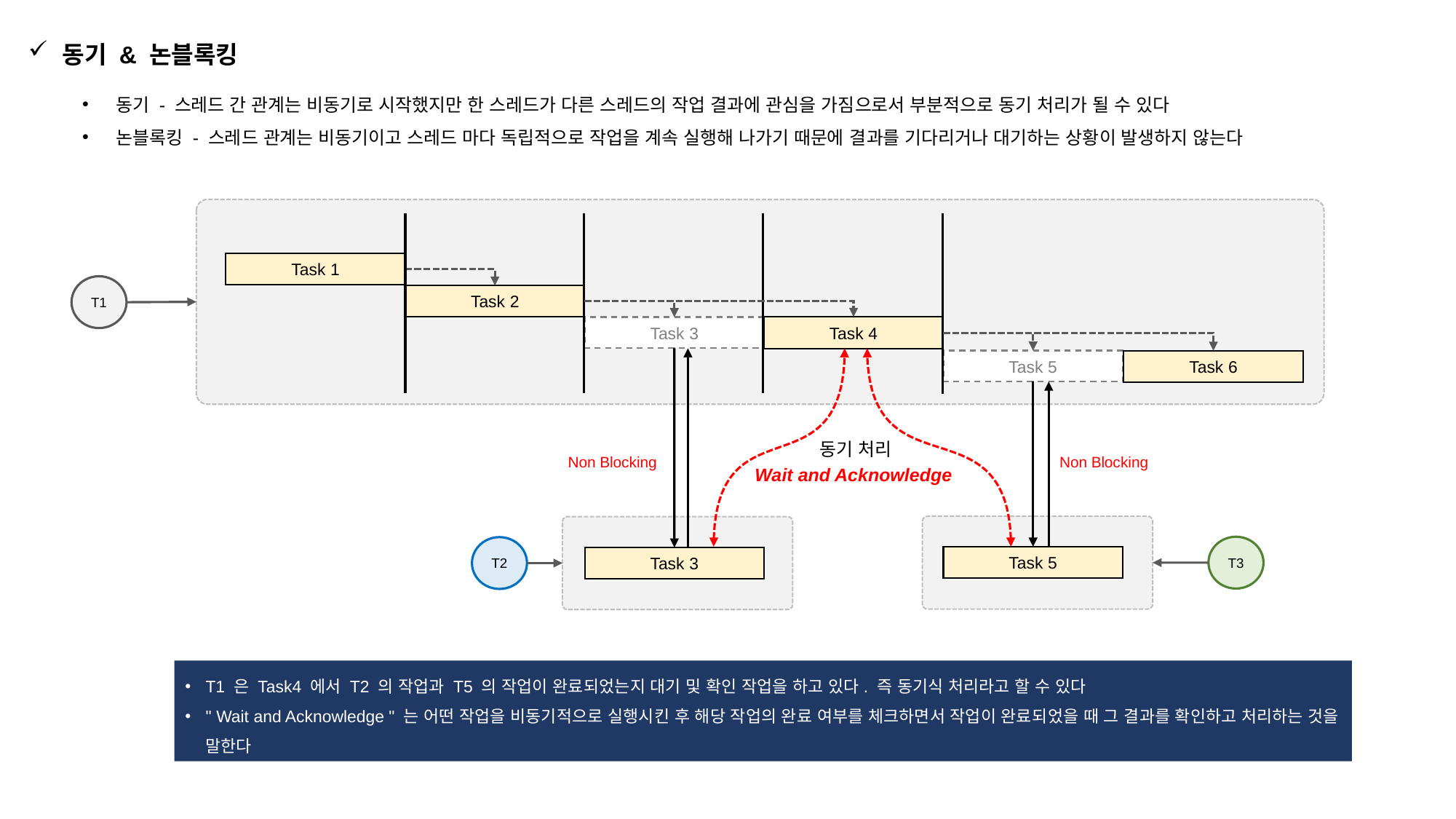

동기 & 논블록킹
동기 - 스레드 간 관계는 비동기로 시작했지만 한 스레드가 다른 스레드의 작업 결과에 관심을 가짐으로서 부분적으로 동기 처리가 될 수 있다
논블록킹 - 스레드 관계는 비동기이고 스레드 마다 독립적으로 작업을 계속 실행해 나가기 때문에 결과를 기다리거나 대기하는 상황이 발생하지 않는다

Task 1
T1
Task 2
Task 4
Task 3
Task 5
Task 6
동기 처리
Non Blocking
Non Blocking
Wait and Acknowledge

T3
T2
Task 5
Task 3
T1 은 Task4 에서 T2 의 작업과 T5 의 작업이 완료되었는지 대기 및 확인 작업을 하고 있다. 즉 동기식 처리라고 할 수 있다
" Wait and Acknowledge " 는 어떤 작업을 비동기적으로 실행시킨 후 해당 작업의 완료 여부를 체크하면서 작업이 완료되었을 때 그 결과를 확인하고 처리하는 것을 말한다